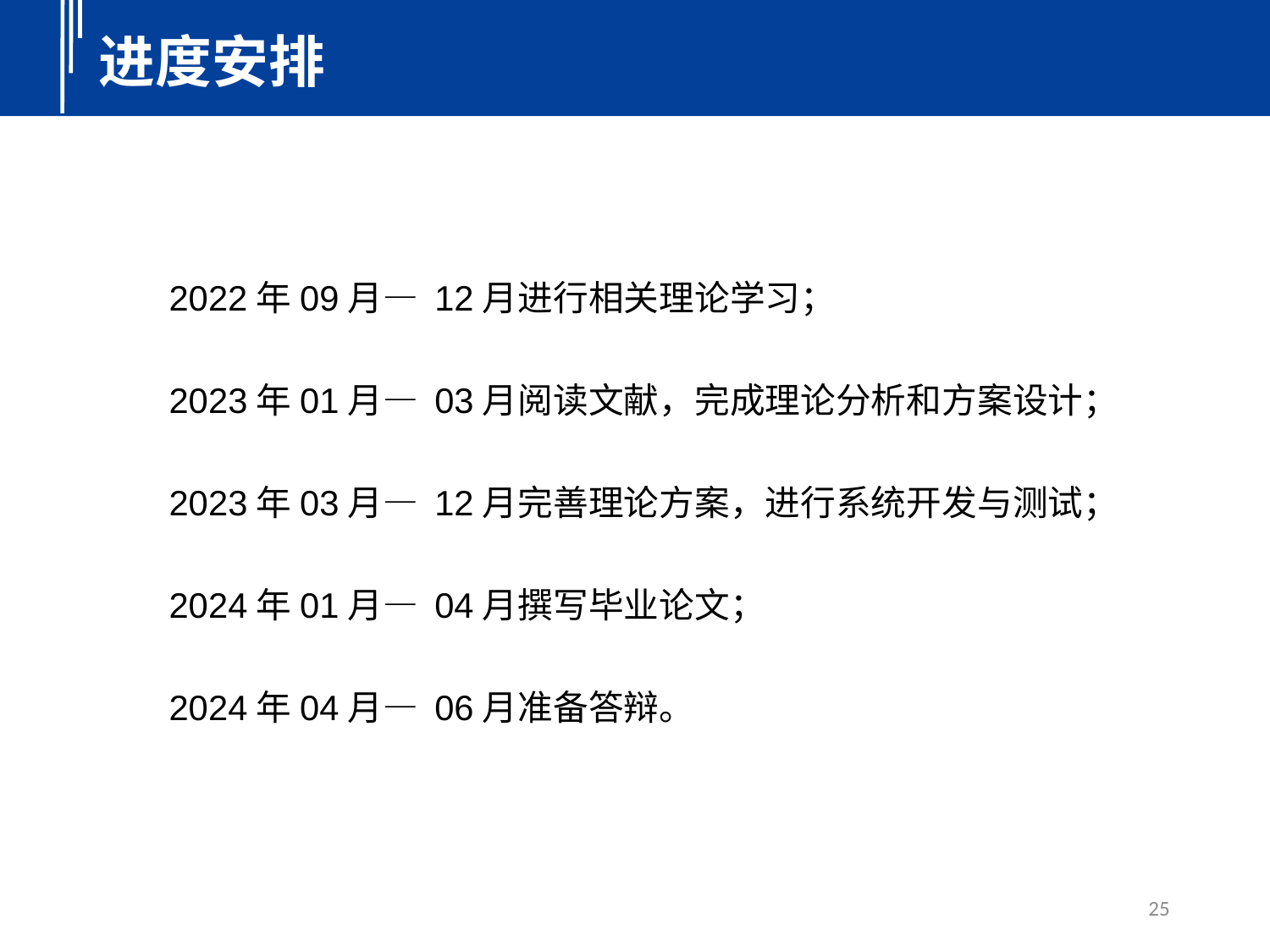

进度安排
2022年09月— 12月进行相关理论学习；
2023年01月— 03月阅读文献，完成理论分析和方案设计；
2023年03月— 12月完善理论方案，进行系统开发与测试；
2024年01月— 04月撰写毕业论文；
2024年04月— 06月准备答辩。
25